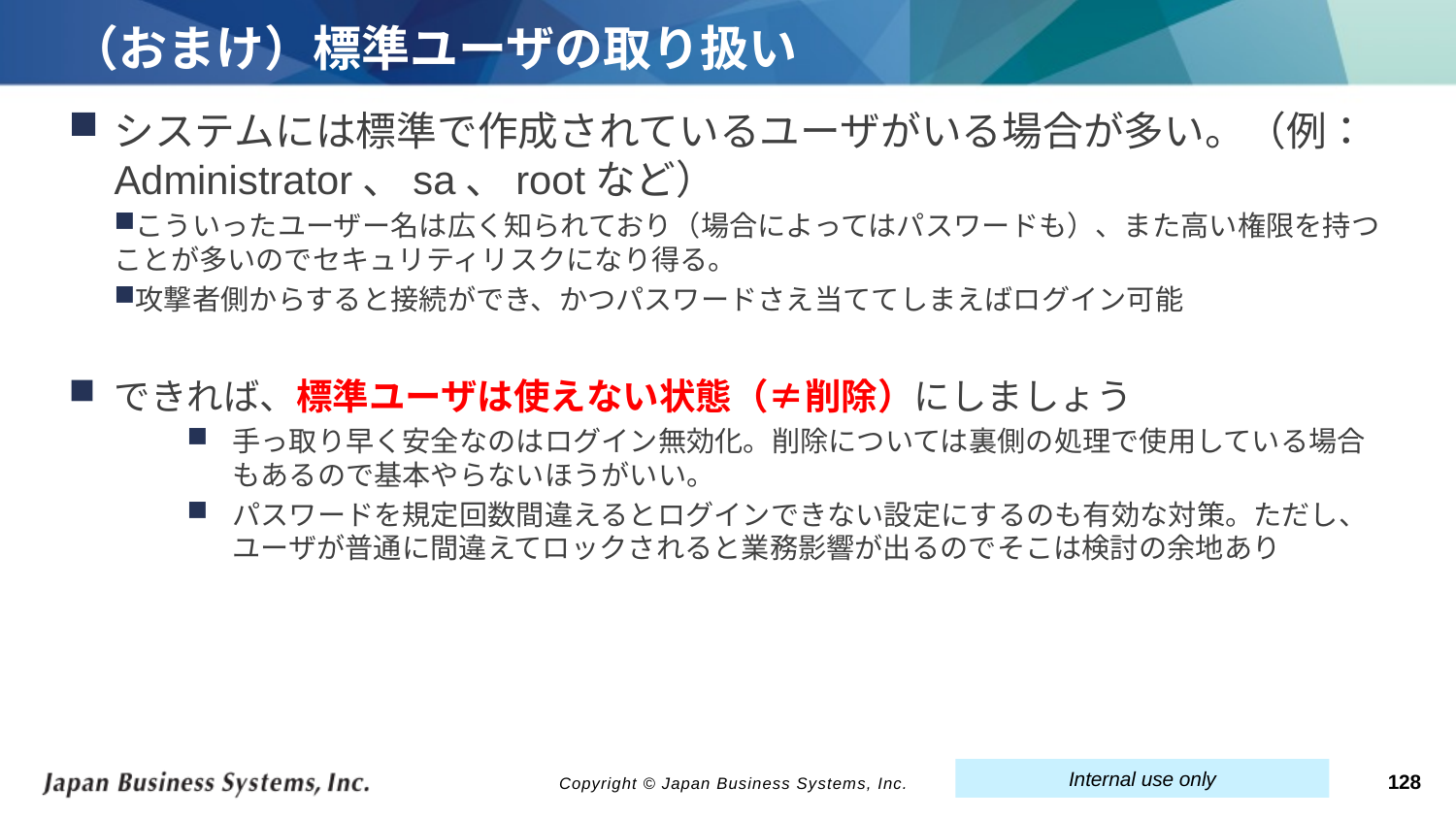

# （おまけ）標準ユーザの取り扱い
システムには標準で作成されているユーザがいる場合が多い。（例：Administrator、sa、rootなど）
こういったユーザー名は広く知られており（場合によってはパスワードも）、また高い権限を持つことが多いのでセキュリティリスクになり得る。
攻撃者側からすると接続ができ、かつパスワードさえ当ててしまえばログイン可能

できれば、標準ユーザは使えない状態（≠削除）にしましょう
手っ取り早く安全なのはログイン無効化。削除については裏側の処理で使用している場合もあるので基本やらないほうがいい。
パスワードを規定回数間違えるとログインできない設定にするのも有効な対策。ただし、ユーザが普通に間違えてロックされると業務影響が出るのでそこは検討の余地あり